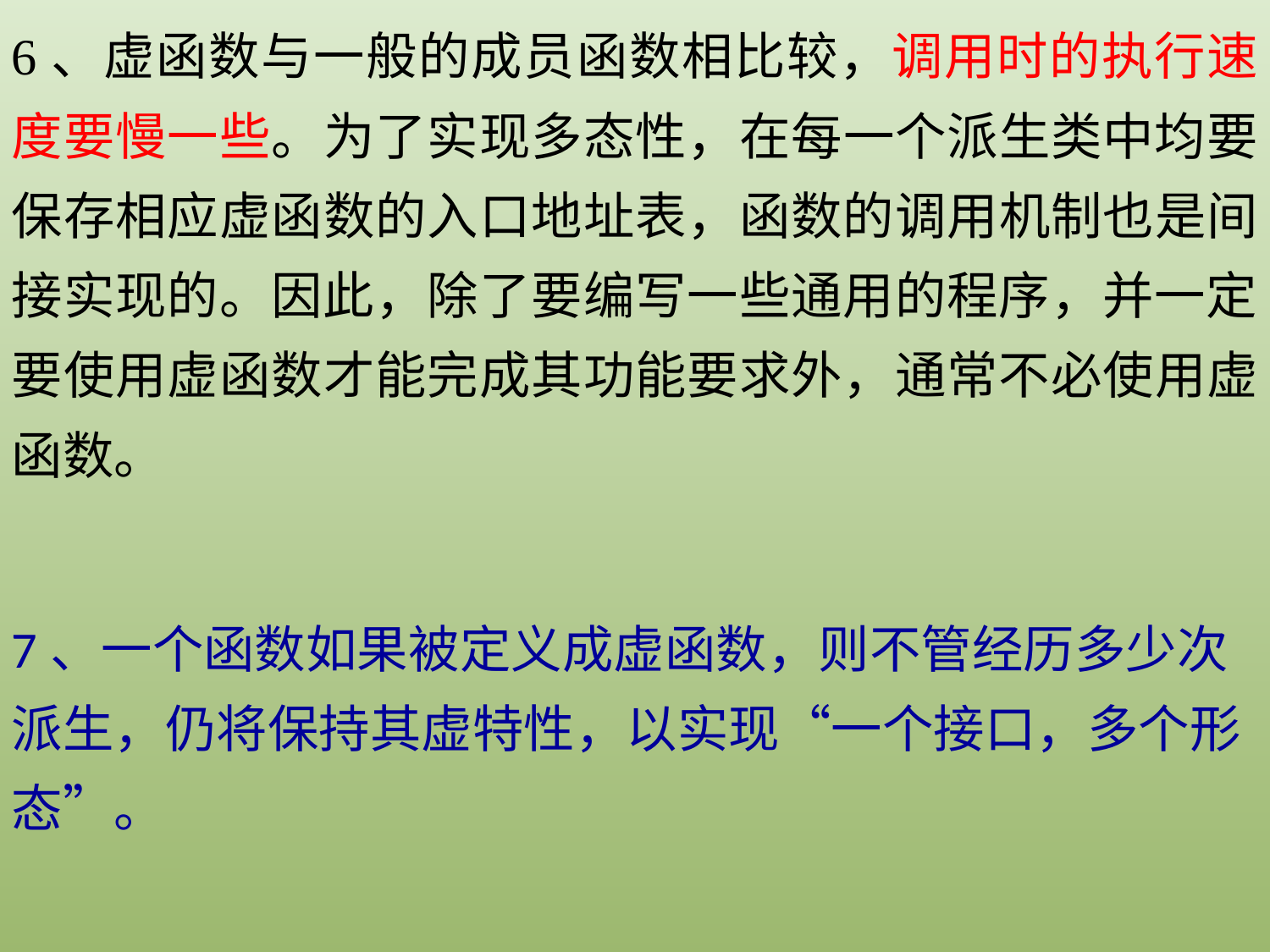

6、虚函数与一般的成员函数相比较，调用时的执行速度要慢一些。为了实现多态性，在每一个派生类中均要保存相应虚函数的入口地址表，函数的调用机制也是间接实现的。因此，除了要编写一些通用的程序，并一定要使用虚函数才能完成其功能要求外，通常不必使用虚函数。
7、一个函数如果被定义成虚函数，则不管经历多少次派生，仍将保持其虚特性，以实现“一个接口，多个形态”。
793